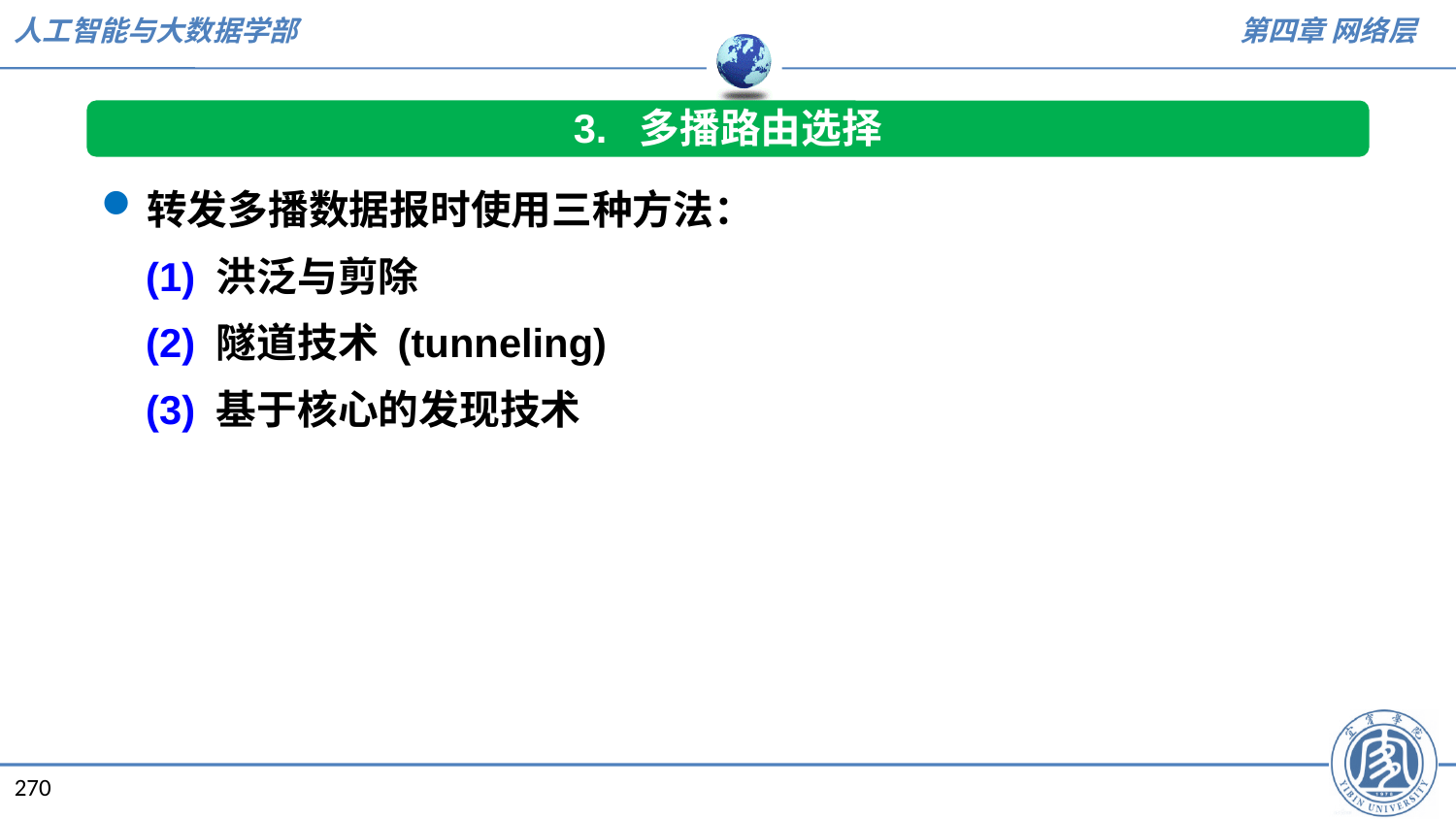

3.  多播路由选择

转发多播数据报时使用三种方法：
(1) 洪泛与剪除
(2) 隧道技术 (tunneling)
(3) 基于核心的发现技术
270